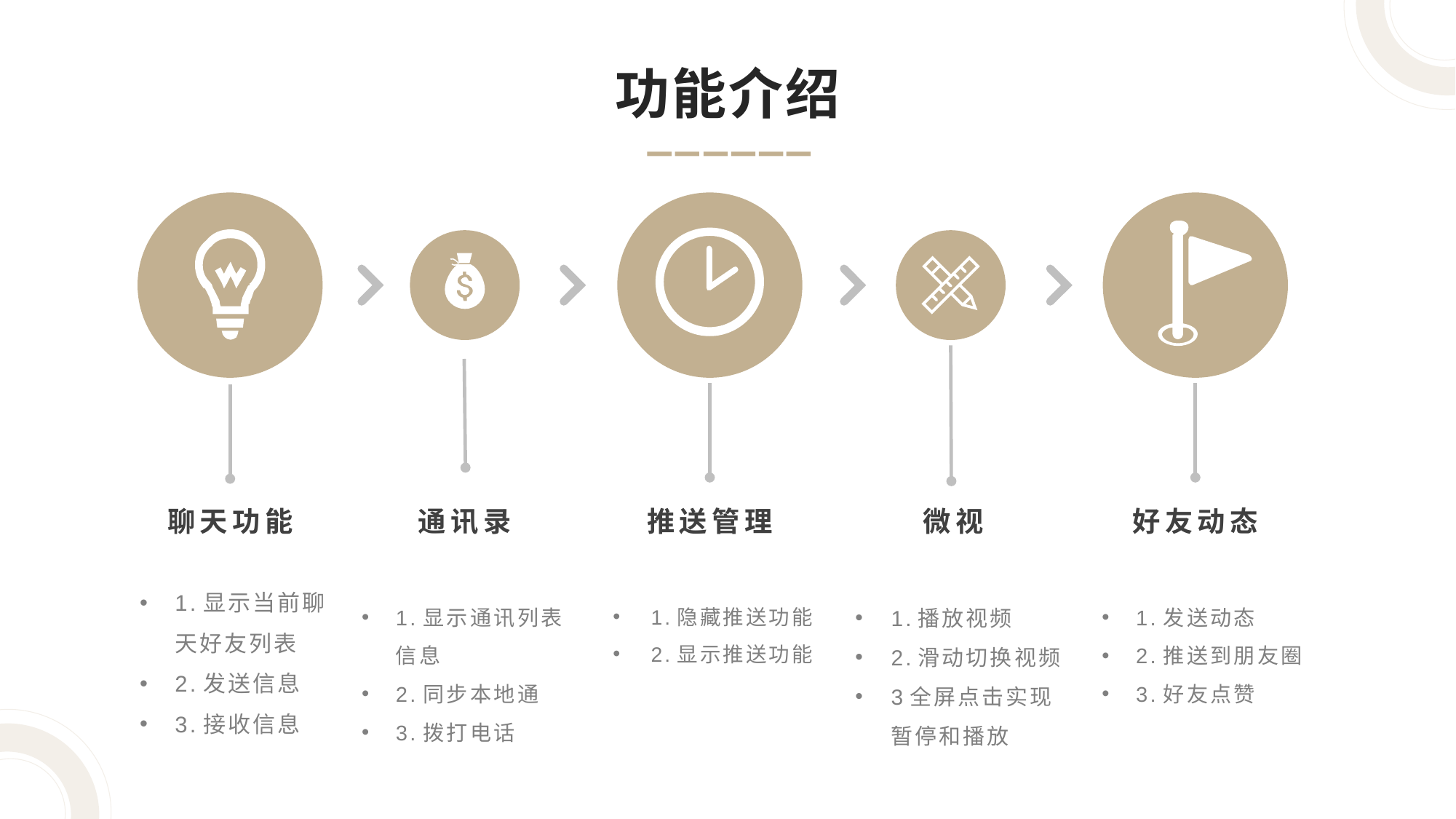

功能介绍

聊天功能
通讯录
推送管理
微视
好友动态
1.显示当前聊天好友列表
2.发送信息
3.接收信息

1.显示通讯列表信息
2.同步本地通
3.拨打电话

1.隐藏推送功能
2.显示推送功能

1.播放视频
2.滑动切换视频
3全屏点击实现暂停和播放

1.发送动态
2.推送到朋友圈
3.好友点赞